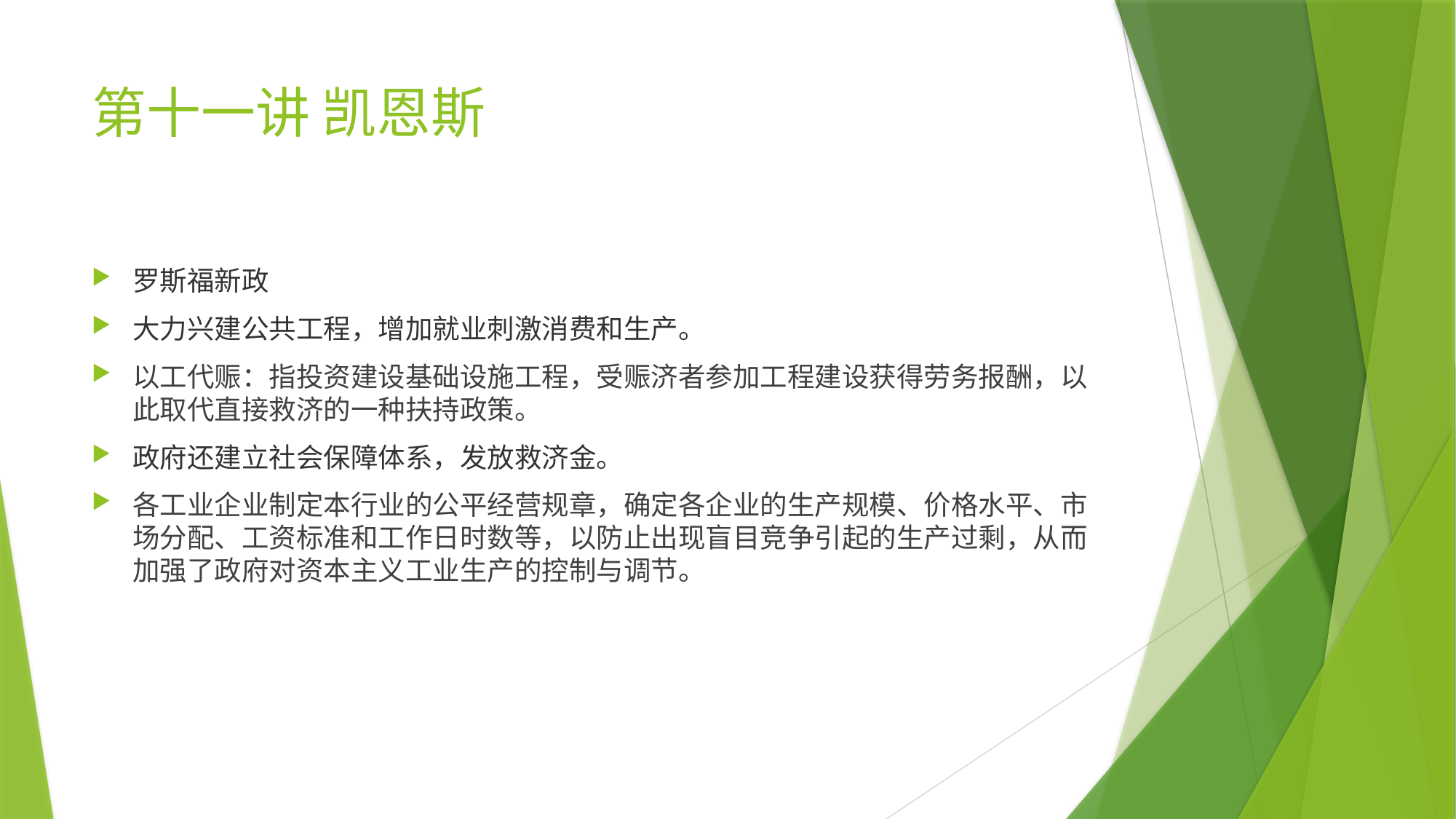

# 第十一讲 凯恩斯
罗斯福新政
大力兴建公共工程，增加就业刺激消费和生产。
以工代赈：指投资建设基础设施工程，受赈济者参加工程建设获得劳务报酬，以此取代直接救济的一种扶持政策。
政府还建立社会保障体系，发放救济金。
各工业企业制定本行业的公平经营规章，确定各企业的生产规模、价格水平、市场分配、工资标准和工作日时数等，以防止出现盲目竞争引起的生产过剩，从而加强了政府对资本主义工业生产的控制与调节。